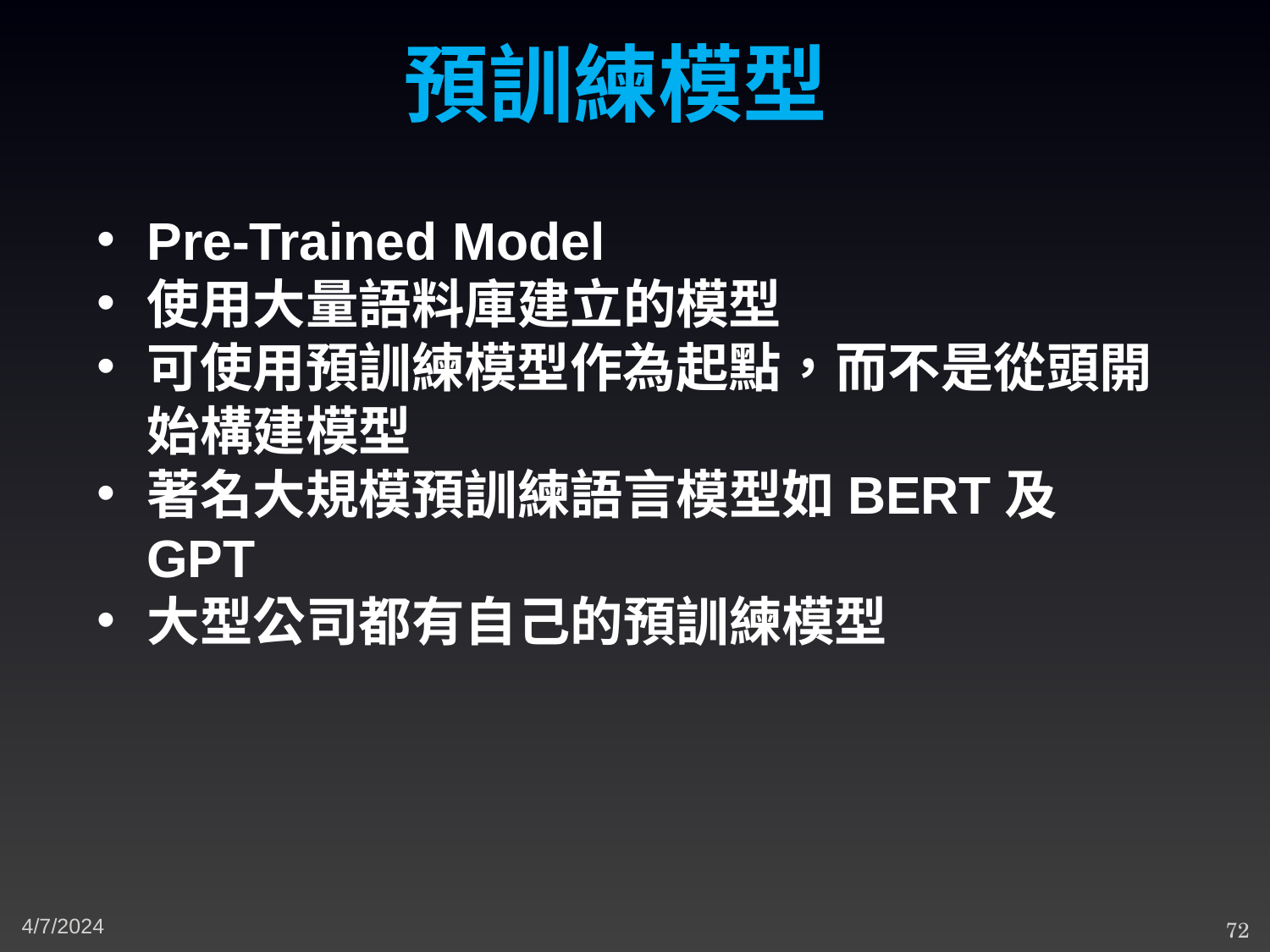

預訓練模型
Pre-Trained Model
使用大量語料庫建立的模型
可使用預訓練模型作為起點，而不是從頭開始構建模型
著名大規模預訓練語言模型如BERT及GPT
大型公司都有自己的預訓練模型
4/7/2024
72